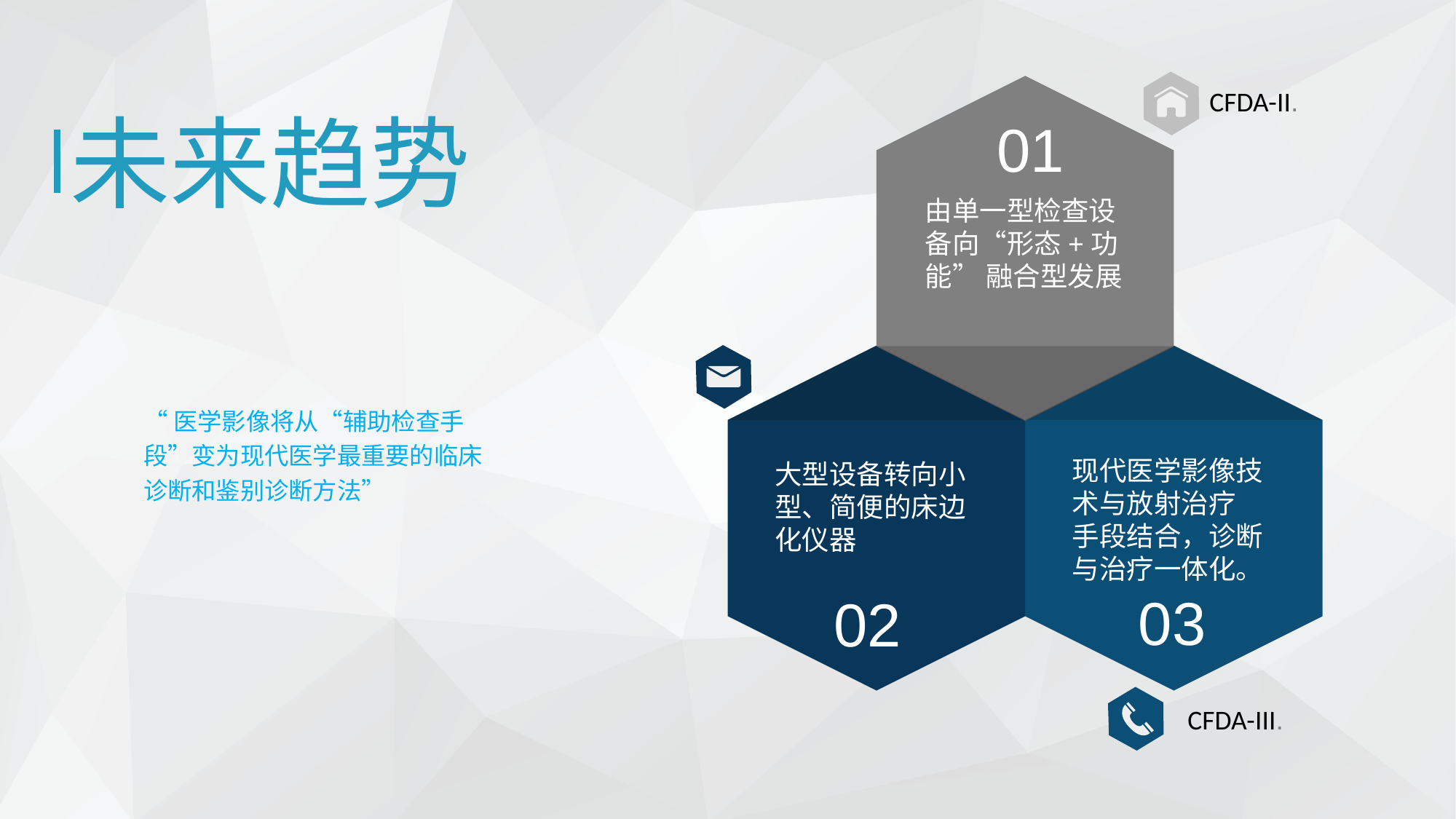

CFDA-II.

未来趋势

01
由单一型检查设备向“形态+功能” 融合型发展

“医学影像将从“辅助检查手段”变为现代医学最重要的临床诊断和鉴别诊断方法”
现代医学影像技术与放射治疗
手段结合，诊断与治疗一体化。
大型设备转向小型、简便的床边化仪器
03
02

CFDA-III.